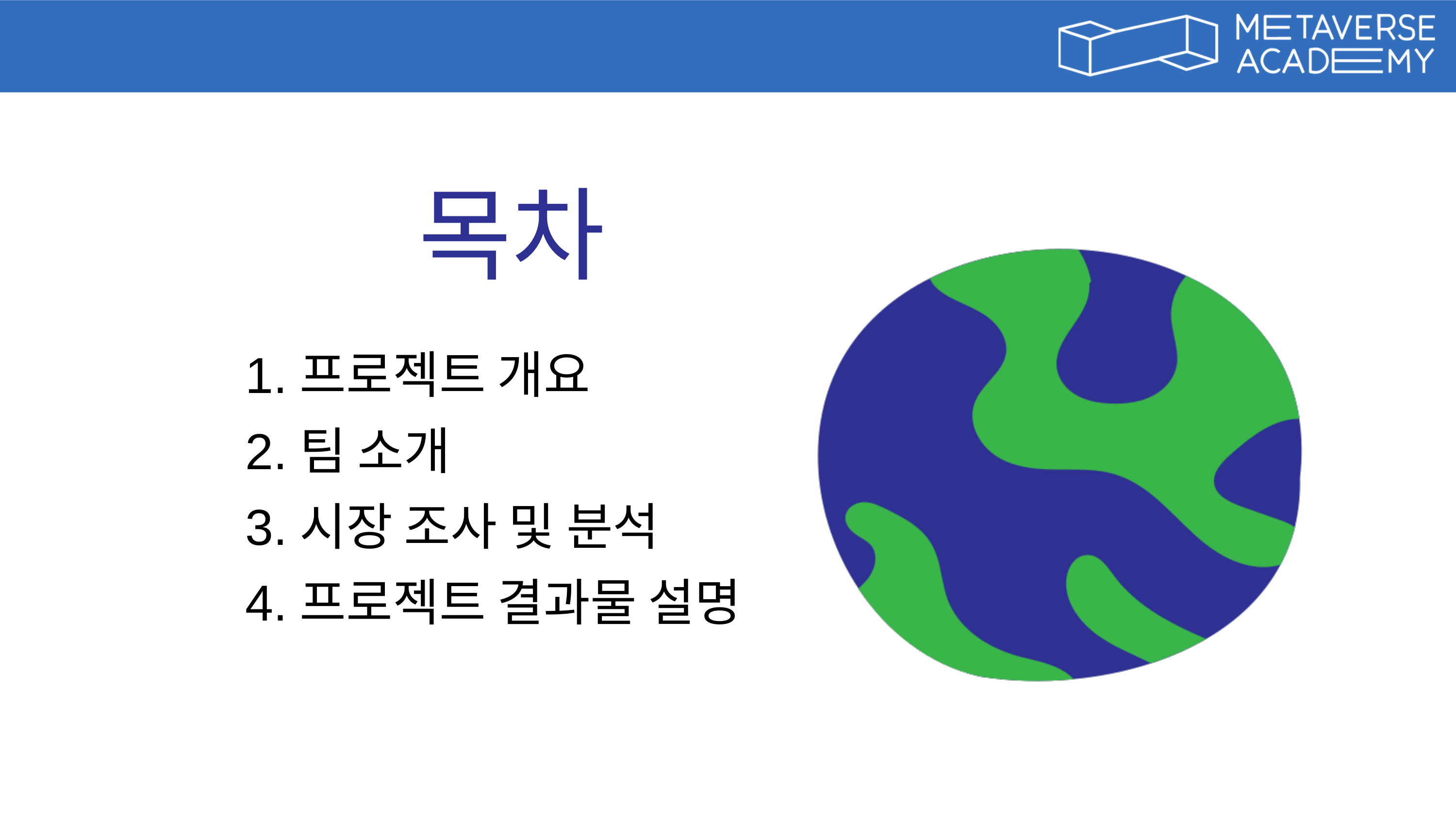

목차

1.프로젝트 개요
2.팀 소개
3.시장 조사 및 분석
4.프로젝트 결과물 설명